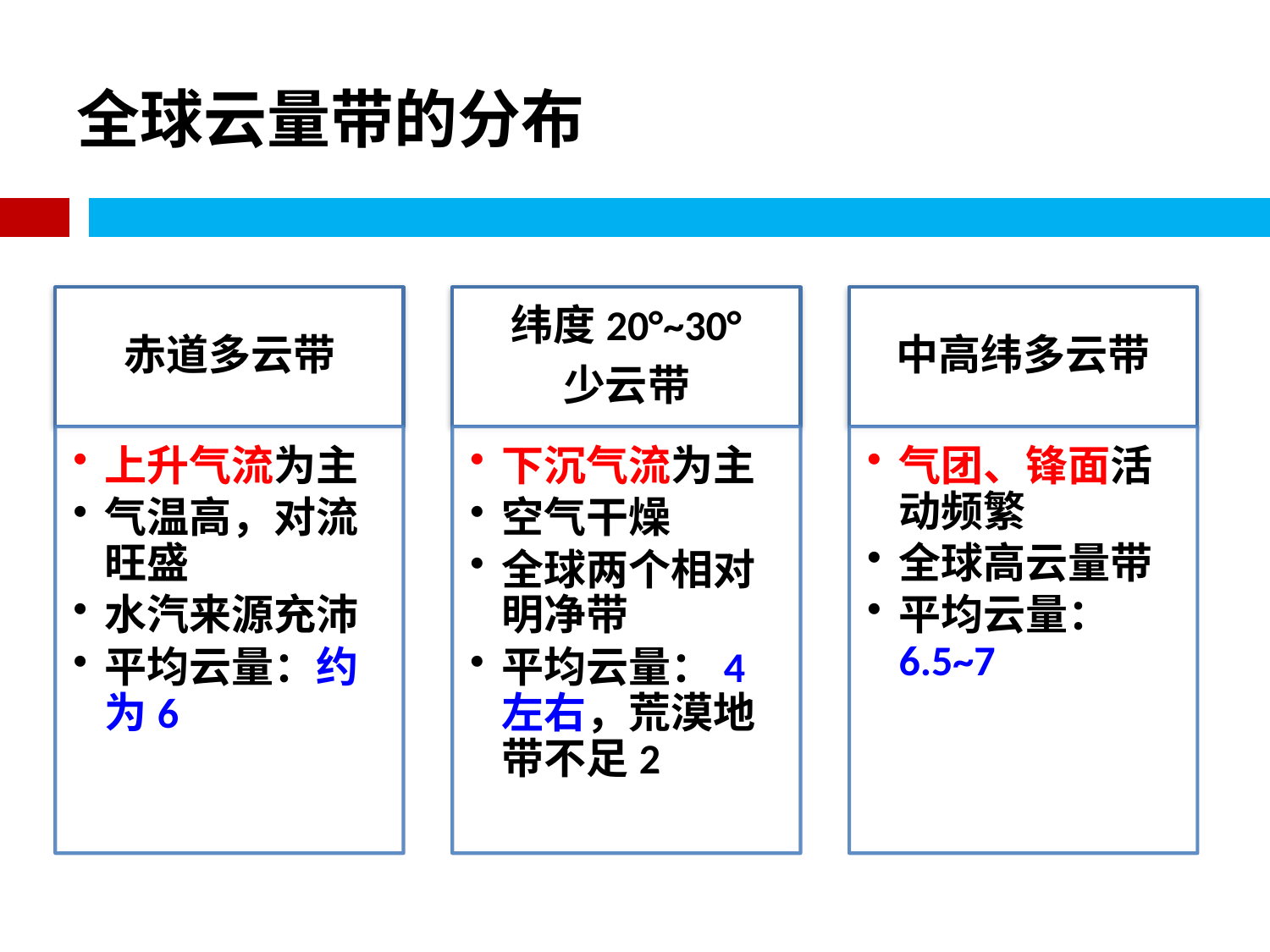

# 全球云量带的分布
赤道多云带
上升气流为主
气温高，对流旺盛
水汽来源充沛
平均云量：约为6
纬度20°~30°
少云带
下沉气流为主
空气干燥
全球两个相对明净带
平均云量：4左右，荒漠地带不足2
中高纬多云带
气团、锋面活动频繁
全球高云量带
平均云量：6.5~7